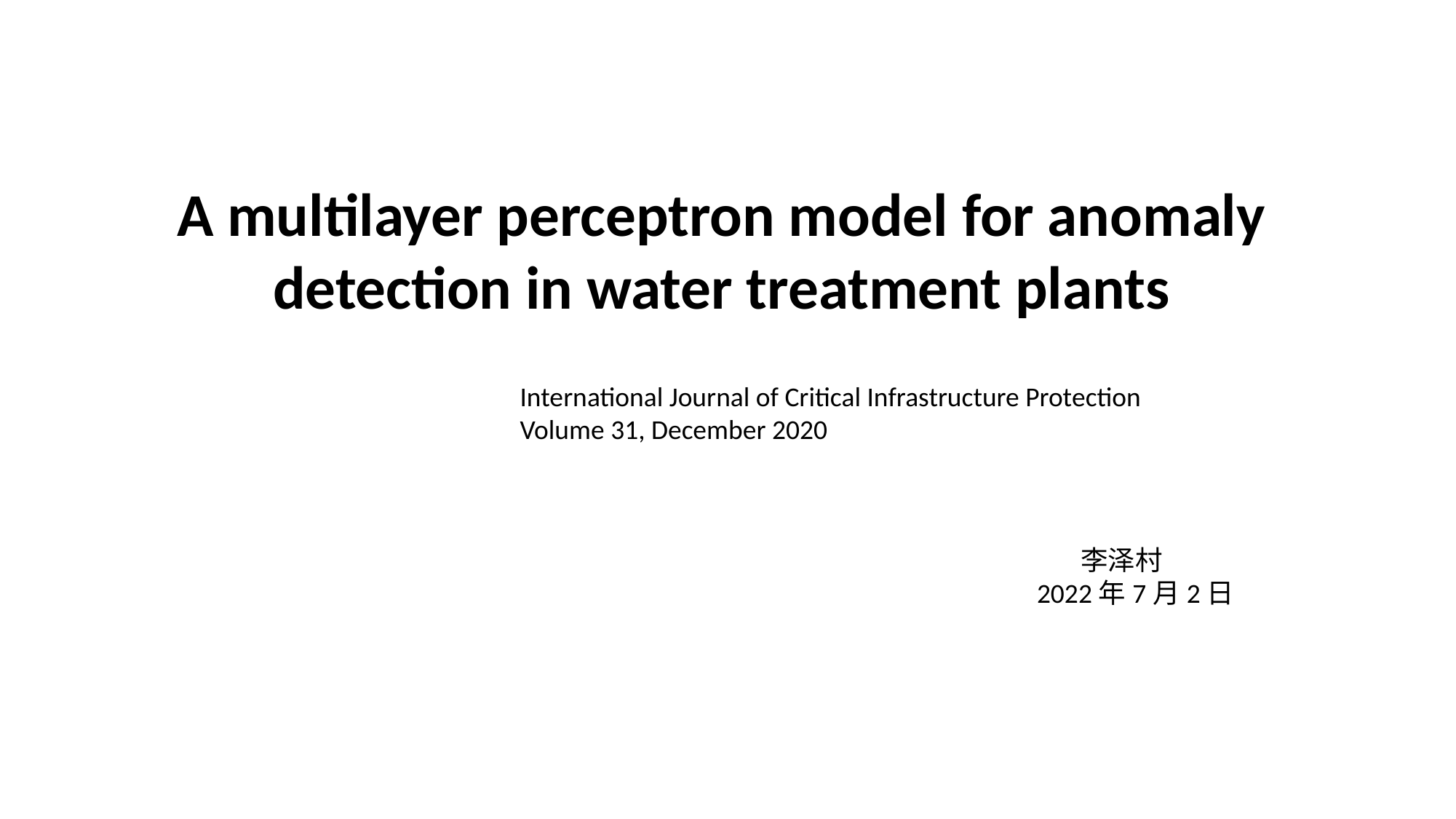

A multilayer perceptron model for anomaly detection in water treatment plants
International Journal of Critical Infrastructure Protection
Volume 31, December 2020
      李泽村
2022年7月2日